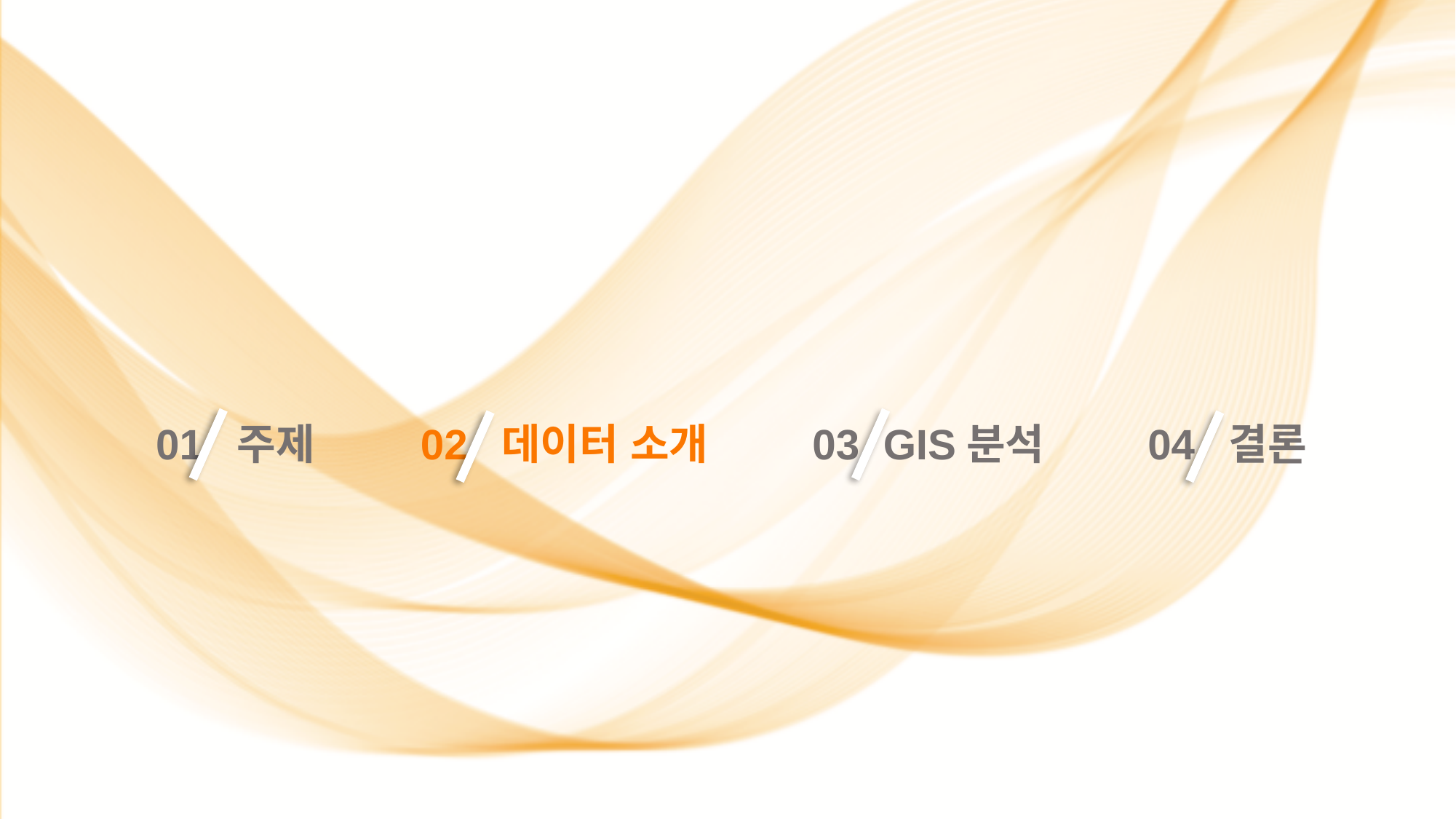

01  주제
02  데이터 소개
03  GIS분석
04  결론